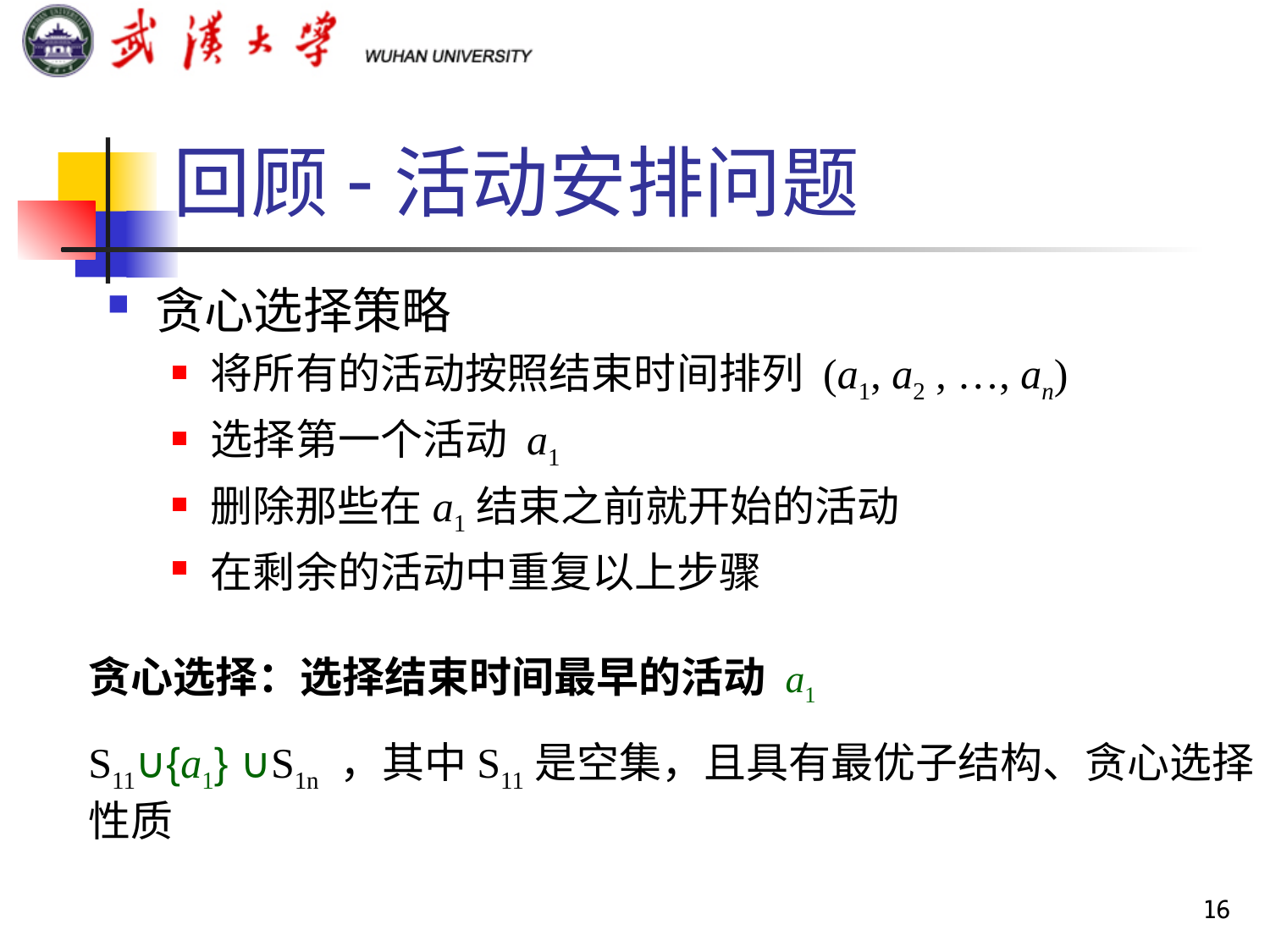

# 回顾-活动安排问题
贪心选择策略
将所有的活动按照结束时间排列 (a1, a2 , …, an)
选择第一个活动 a1
删除那些在a1结束之前就开始的活动
在剩余的活动中重复以上步骤
贪心选择：选择结束时间最早的活动 a1
S11∪{a1} ∪S1n ，其中S11是空集，且具有最优子结构、贪心选择性质
16